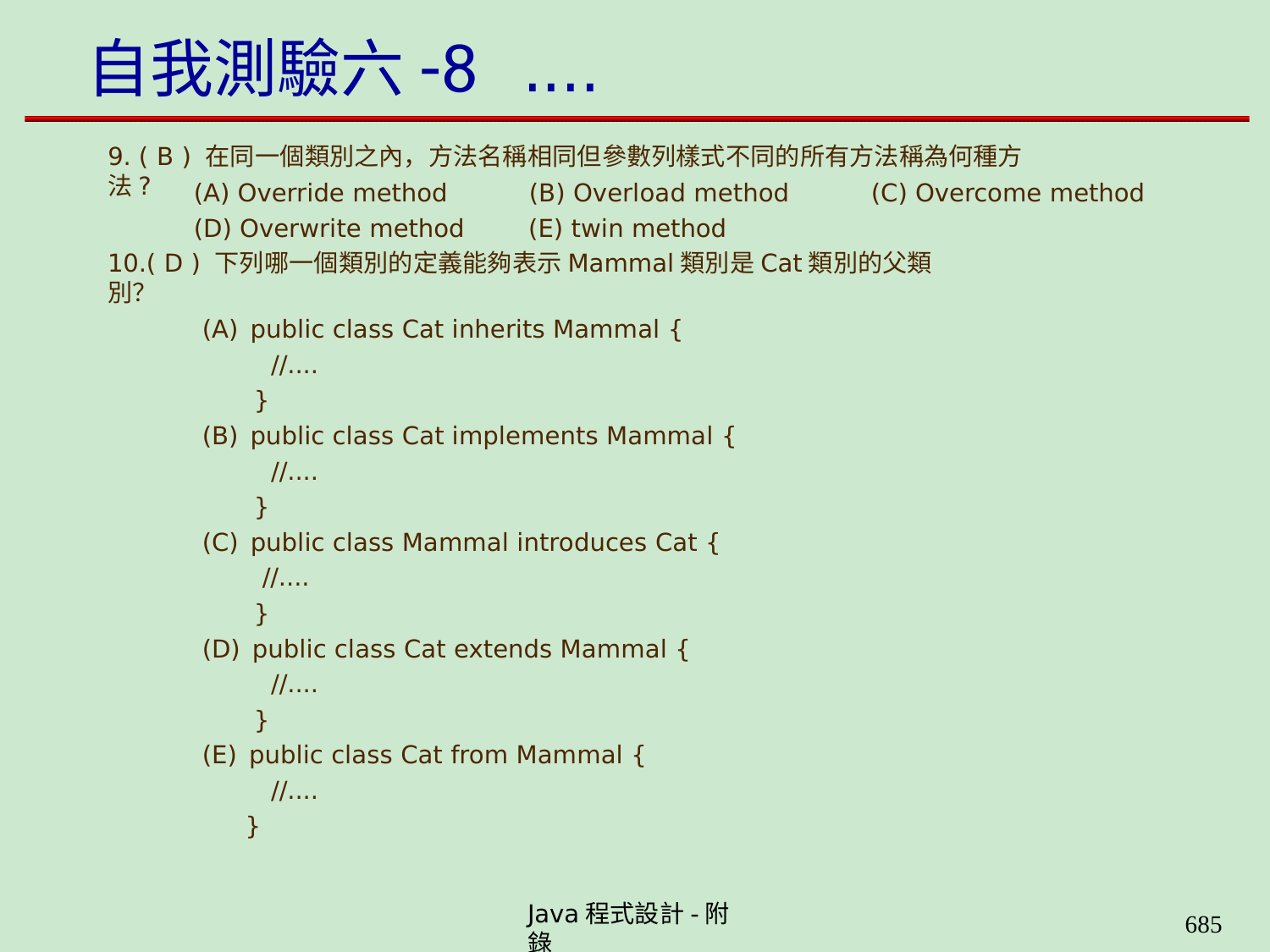

# 自我測驗六-8	....
9. ( B ) 在同一個類別之內，方法名稱相同但參數列樣式不同的所有方法稱為何種方法?
(A) Override method
(D) Overwrite method
(B) Overload method	(C) Overcome method
(E) twin method
10.( D ) 下列哪一個類別的定義能夠表示Mammal類別是Cat類別的父類別？
public class Cat inherits Mammal {
//....
}
public class Cat implements Mammal {
//....
}
public class Mammal introduces Cat {
//....
}
public class Cat extends Mammal {
//....
}
public class Cat from Mammal {
//....
}
Java程式設計-附錄
685